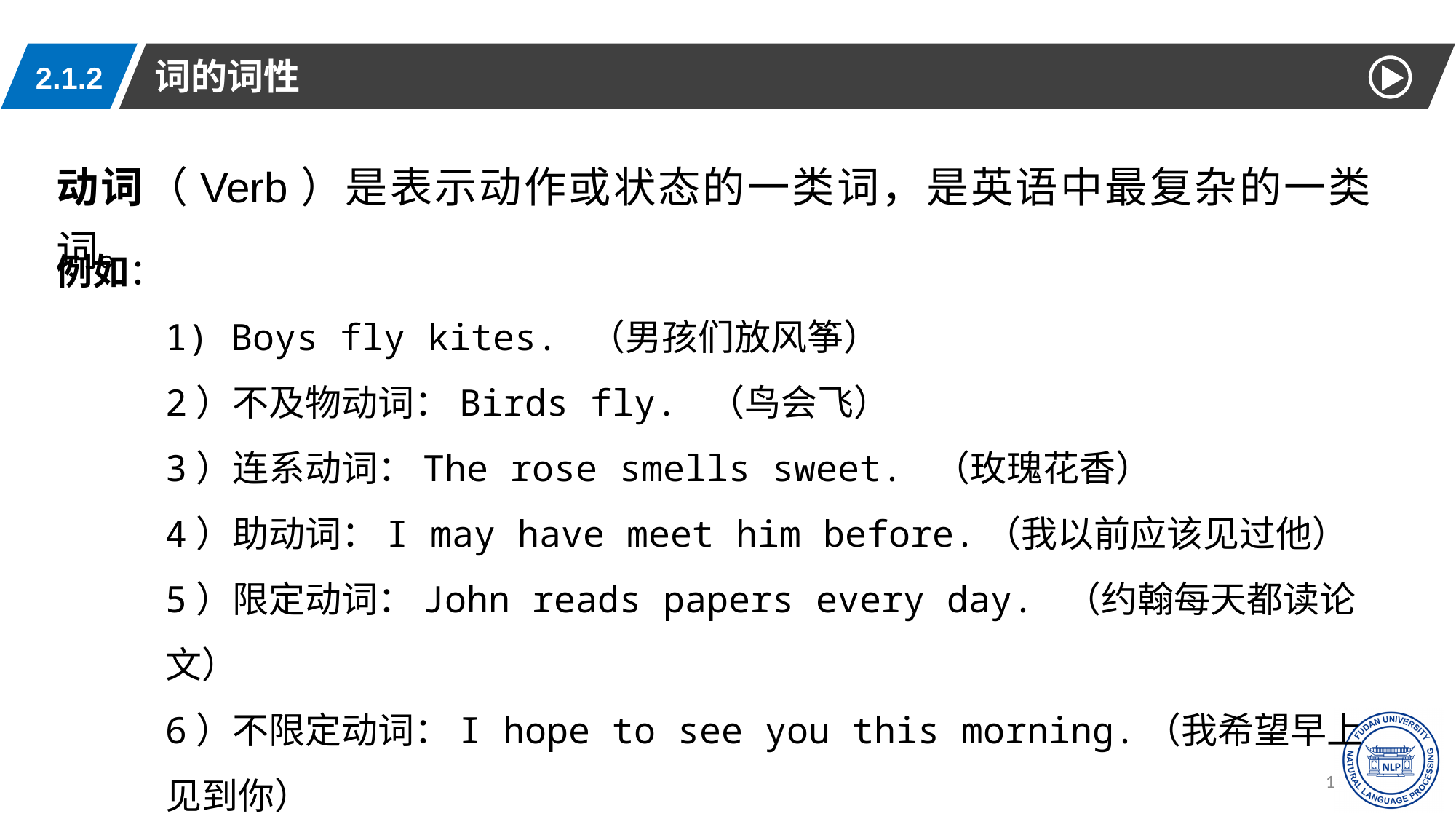

词的词性
2.1.2

动词（Verb）是表示动作或状态的一类词，是英语中最复杂的一类词。
例如：
1) Boys fly kites. （男孩们放风筝）
2）不及物动词：Birds fly. （鸟会飞）
3）连系动词：The rose smells sweet. （玫瑰花香）
4）助动词：I may have meet him before.（我以前应该见过他）
5）限定动词：John reads papers every day. （约翰每天都读论文）
6）不限定动词：I hope to see you this morning.（我希望早上见到你）
7）短语动词：Tom called up George. (汤姆给乔治打了电话)
11